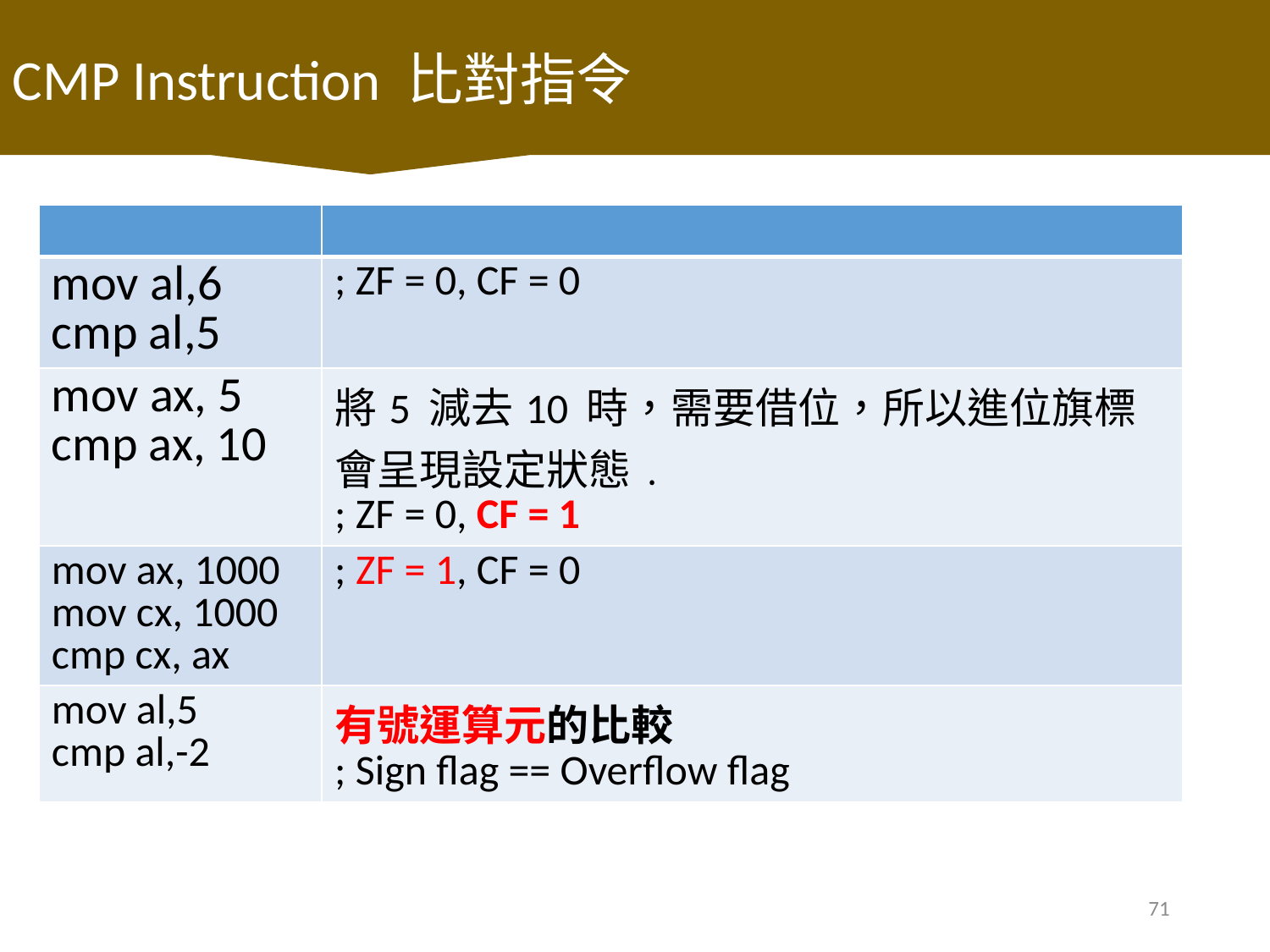

CMP Instruction 比對指令
|  |  |
| --- | --- |
| mov al,6 cmp al,5 | ; ZF = 0, CF = 0 |
| mov ax, 5 cmp ax, 10 | 將5 減去10 時，需要借位，所以進位旗標會呈現設定狀態﹒ ; ZF = 0, CF = 1 |
| mov ax, 1000 mov cx, 1000 cmp cx, ax | ; ZF = 1, CF = 0 |
| mov al,5 cmp al,-2 | 有號運算元的比較 ; Sign flag == Overflow flag |
71